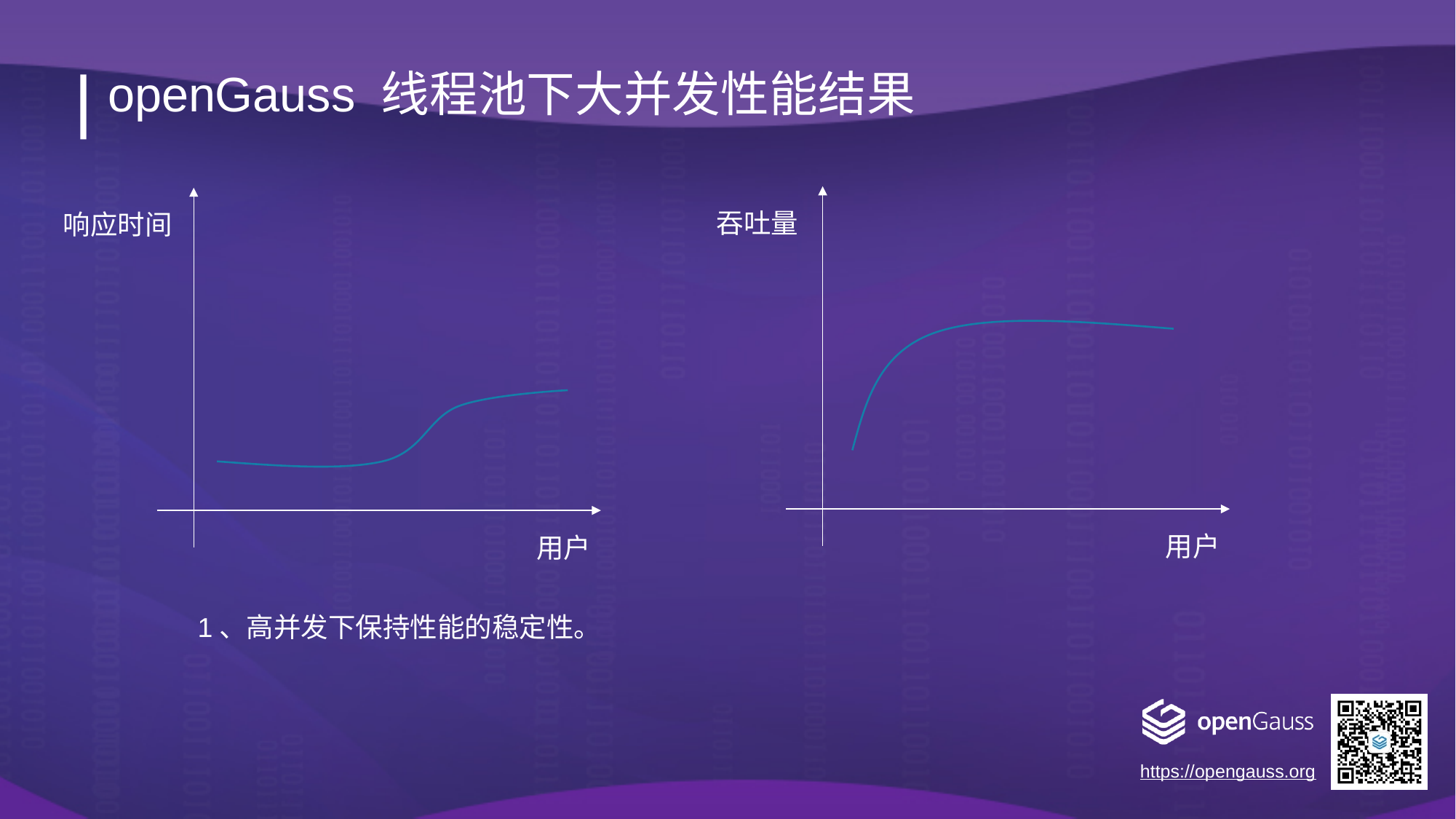

openGauss 线程池下大并发性能结果

吞吐量
响应时间

用户
用户
1、高并发下保持性能的稳定性。